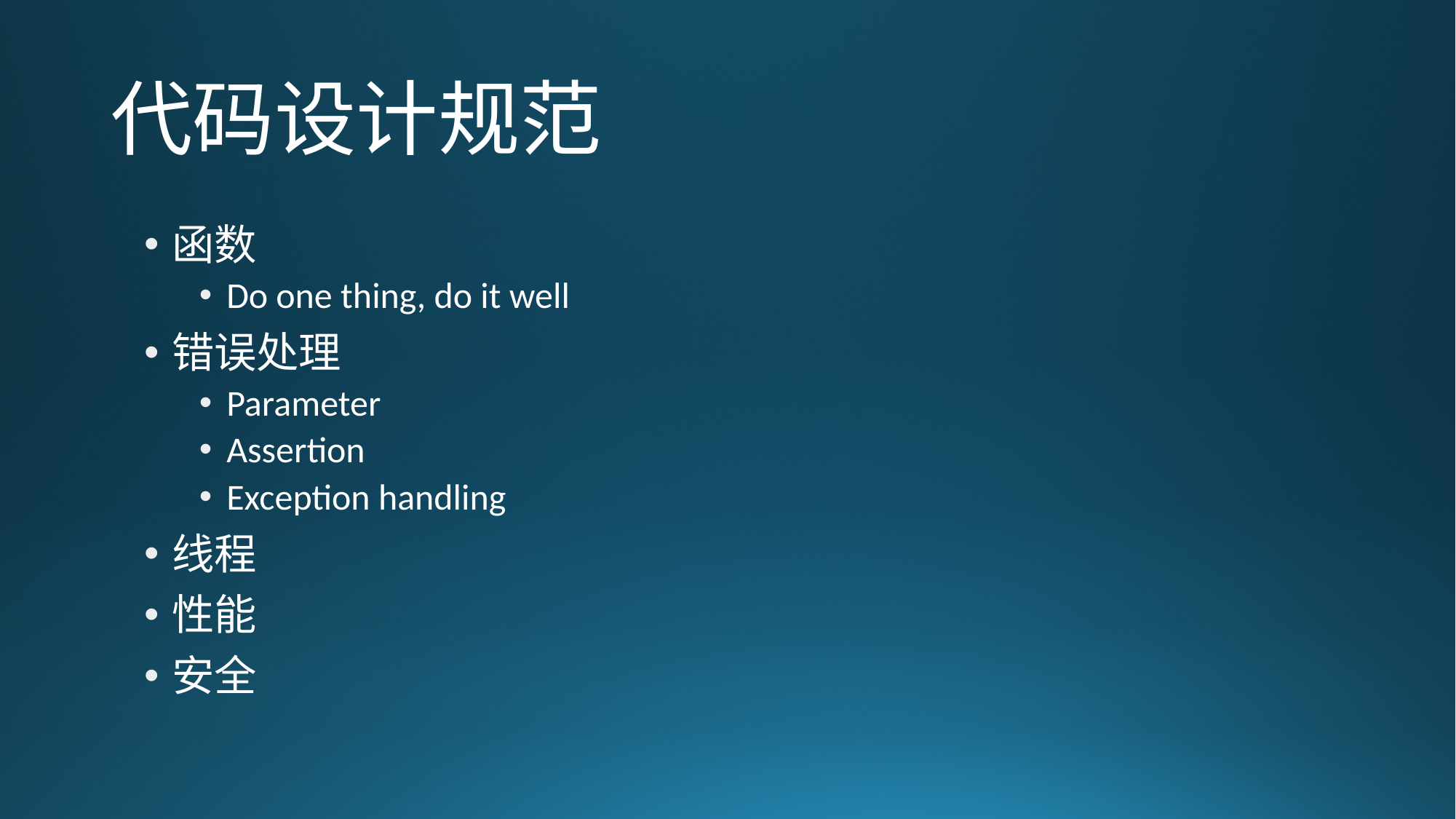

# 代码设计规范
函数
Do one thing, do it well
错误处理
Parameter
Assertion
Exception handling
线程
性能
安全